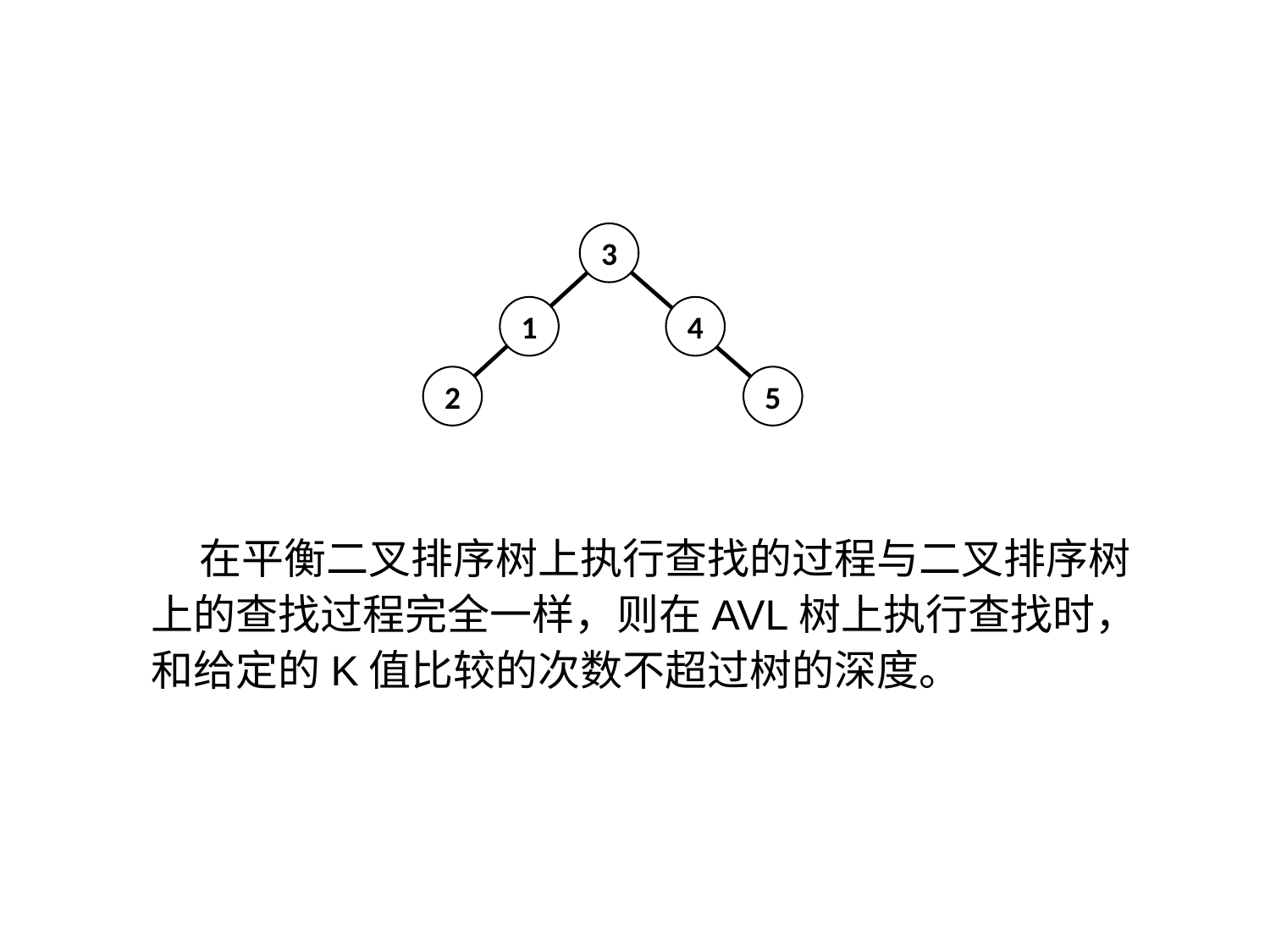

3
1
4
2
5
    在平衡二叉排序树上执行查找的过程与二叉排序树上的查找过程完全一样，则在AVL树上执行查找时，和给定的K值比较的次数不超过树的深度。